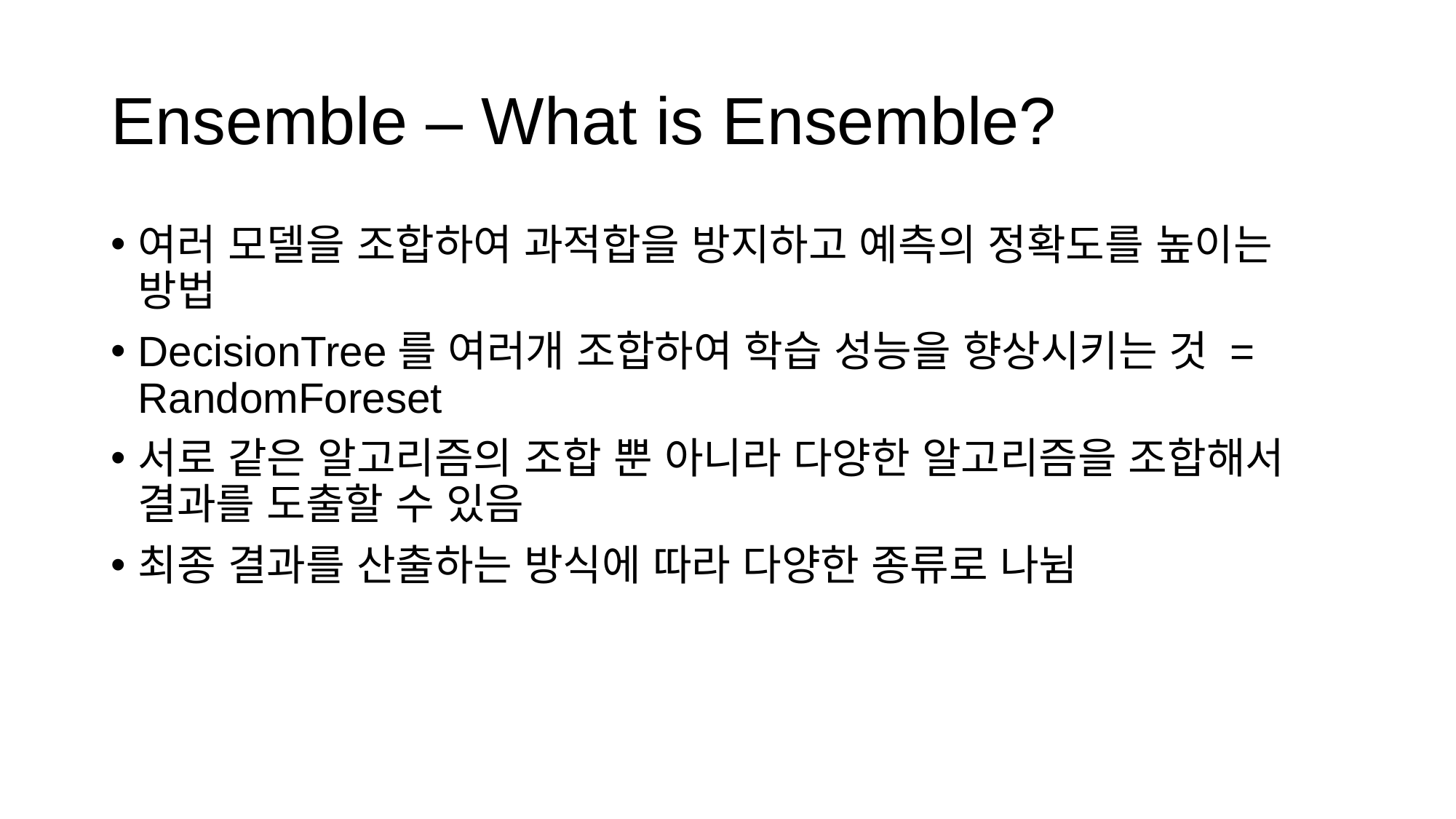

# Ensemble – What is Ensemble?
여러 모델을 조합하여 과적합을 방지하고 예측의 정확도를 높이는 방법
DecisionTree를 여러개 조합하여 학습 성능을 향상시키는 것 = RandomForeset
서로 같은 알고리즘의 조합 뿐 아니라 다양한 알고리즘을 조합해서 결과를 도출할 수 있음
최종 결과를 산출하는 방식에 따라 다양한 종류로 나뉨